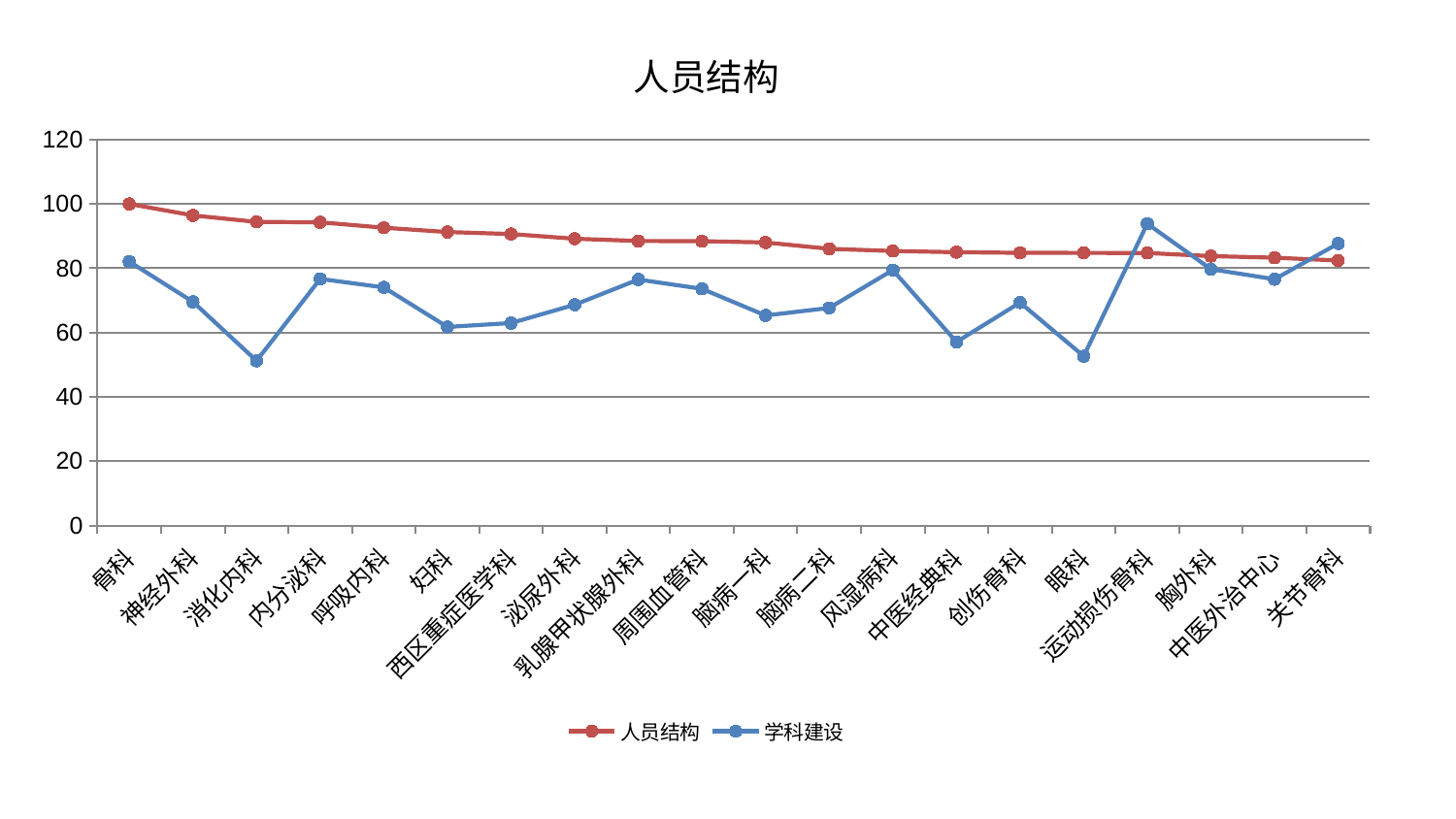

### Chart: 人员结构

| Category | 人员结构 | 学科建设 |
|---|---|---|
| 骨科 | 100.0 | 82.07437946750092 |
| 神经外科 | 96.42928084825628 | 69.55177401873367 |
| 消化内科 | 94.4232534207852 | 51.21809879980146 |
| 内分泌科 | 94.28586715247596 | 76.6823035635177 |
| 呼吸内科 | 92.60591570113746 | 74.04593433497494 |
| 妇科 | 91.27180287833119 | 61.75353989348231 |
| 西区重症医学科 | 90.63912229227213 | 62.96129608699044 |
| 泌尿外科 | 89.18383911048493 | 68.65559317111087 |
| 乳腺甲状腺外科 | 88.49317802072736 | 76.49817234708702 |
| 周围血管科 | 88.41087255105353 | 73.60898790296378 |
| 脑病一科 | 88.02113815429546 | 65.32363982861447 |
| 脑病二科 | 86.05013994384537 | 67.64933238618788 |
| 风湿病科 | 85.35853293231213 | 79.42609093064019 |
| 中医经典科 | 84.99594214898708 | 57.09129019383397 |
| 创伤骨科 | 84.79346145056317 | 69.33080647312883 |
| 眼科 | 84.78261217391696 | 52.66342943070468 |
| 运动损伤骨科 | 84.7421952849973 | 93.84416182872948 |
| 胸外科 | 83.78889014038995 | 79.72480595693118 |
| 中医外治中心 | 83.28160559546996 | 76.57862940862998 |
| 关节骨科 | 82.40213775048349 | 87.70627095984399 |
222